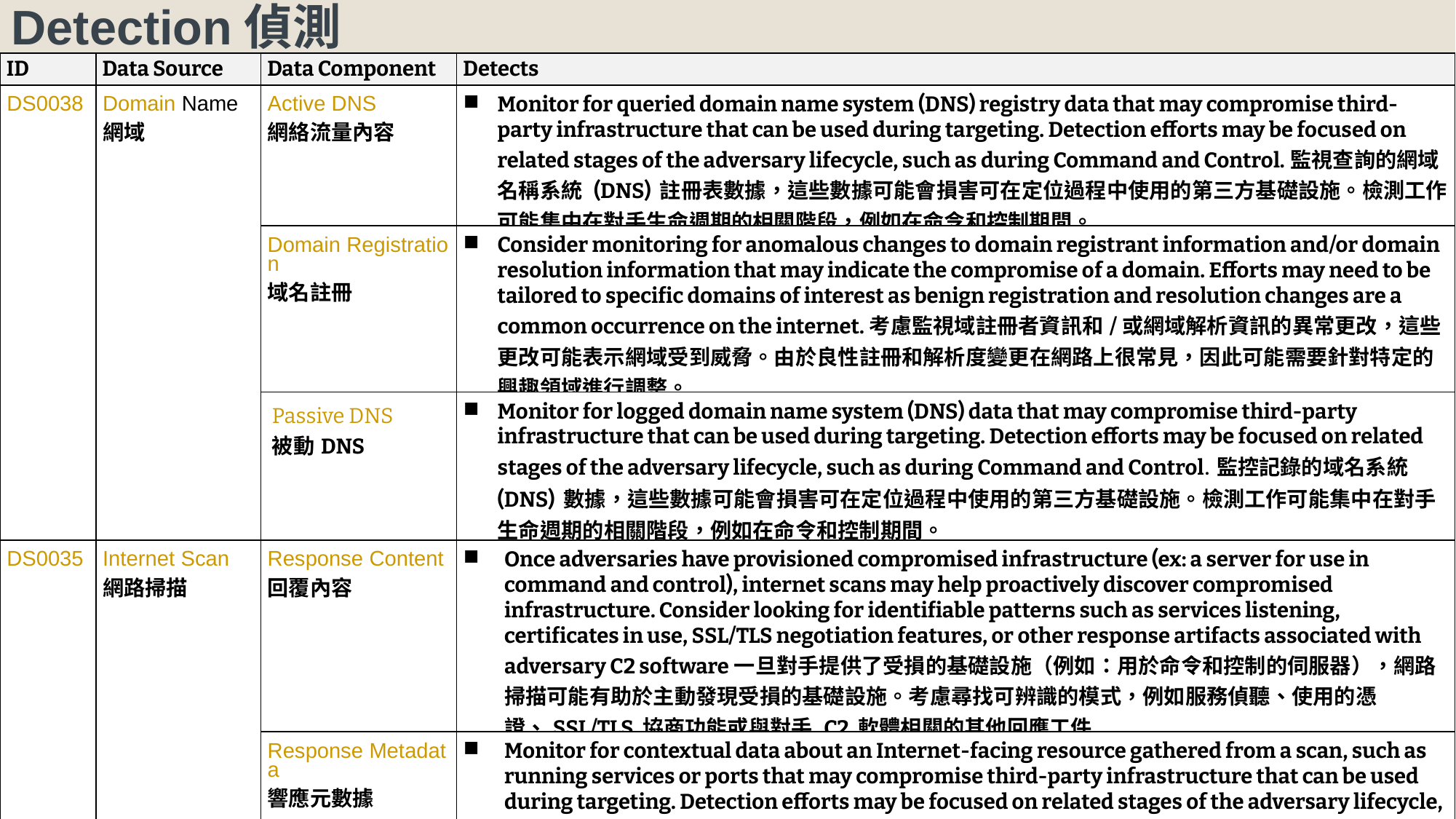

Detection偵測
| ID | Data Source | Data Component | Detects |
| --- | --- | --- | --- |
| DS0038 | Domain Name網域 | Active DNS 網絡流量內容 | Monitor for queried domain name system (DNS) registry data that may compromise third-party infrastructure that can be used during targeting. Detection efforts may be focused on related stages of the adversary lifecycle, such as during Command and Control.監視查詢的網域名稱系統 (DNS) 註冊表數據，這些數據可能會損害可在定位過程中使用的第三方基礎設施。檢測工作可能集中在對手生命週期的相關階段，例如在命令和控制期間。 |
|  |  | Domain Registration 域名註冊 | Consider monitoring for anomalous changes to domain registrant information and/or domain resolution information that may indicate the compromise of a domain. Efforts may need to be tailored to specific domains of interest as benign registration and resolution changes are a common occurrence on the internet.考慮監視域註冊者資訊和/或網域解析資訊的異常更改，這些更改可能表示網域受到威脅。由於良性註冊和解析度變更在網路上很常見，因此可能需要針對特定的興趣領域進行調整。 |
|  |  | Passive DNS 被動DNS | Monitor for logged domain name system (DNS) data that may compromise third-party infrastructure that can be used during targeting. Detection efforts may be focused on related stages of the adversary lifecycle, such as during Command and Control.監控記錄的域名系統 (DNS) 數據，這些數據可能會損害可在定位過程中使用的第三方基礎設施。檢測工作可能集中在對手生命週期的相關階段，例如在命令和控制期間。 |
| DS0035 | Internet Scan 網路掃描 | Response Content 回覆內容 | Once adversaries have provisioned compromised infrastructure (ex: a server for use in command and control), internet scans may help proactively discover compromised infrastructure. Consider looking for identifiable patterns such as services listening, certificates in use, SSL/TLS negotiation features, or other response artifacts associated with adversary C2 software一旦對手提供了受損的基礎設施（例如：用於命令和控制的伺服器），網路掃描可能有助於主動發現受損的基礎設施。考慮尋找可辨識的模式，例如服務偵聽、使用的憑證、SSL/TLS 協商功能或與對手 C2 軟體相關的其他回應工件 |
|  |  | Response Metadata 響應元數據 | Monitor for contextual data about an Internet-facing resource gathered from a scan, such as running services or ports that may compromise third-party infrastructure that can be used during targeting. Detection efforts may be focused on related stages of the adversary lifecycle, such as during Command and Control.監視從掃描中收集的有關面向 Internet 的資源的上下文數據，例如可能會損害在定位過程中使用的第三方基礎設施的正在運行的服務或連接埠。檢測工作可能集中在對手生命週期的相關階段，例如在命令和控制期間。 |
13